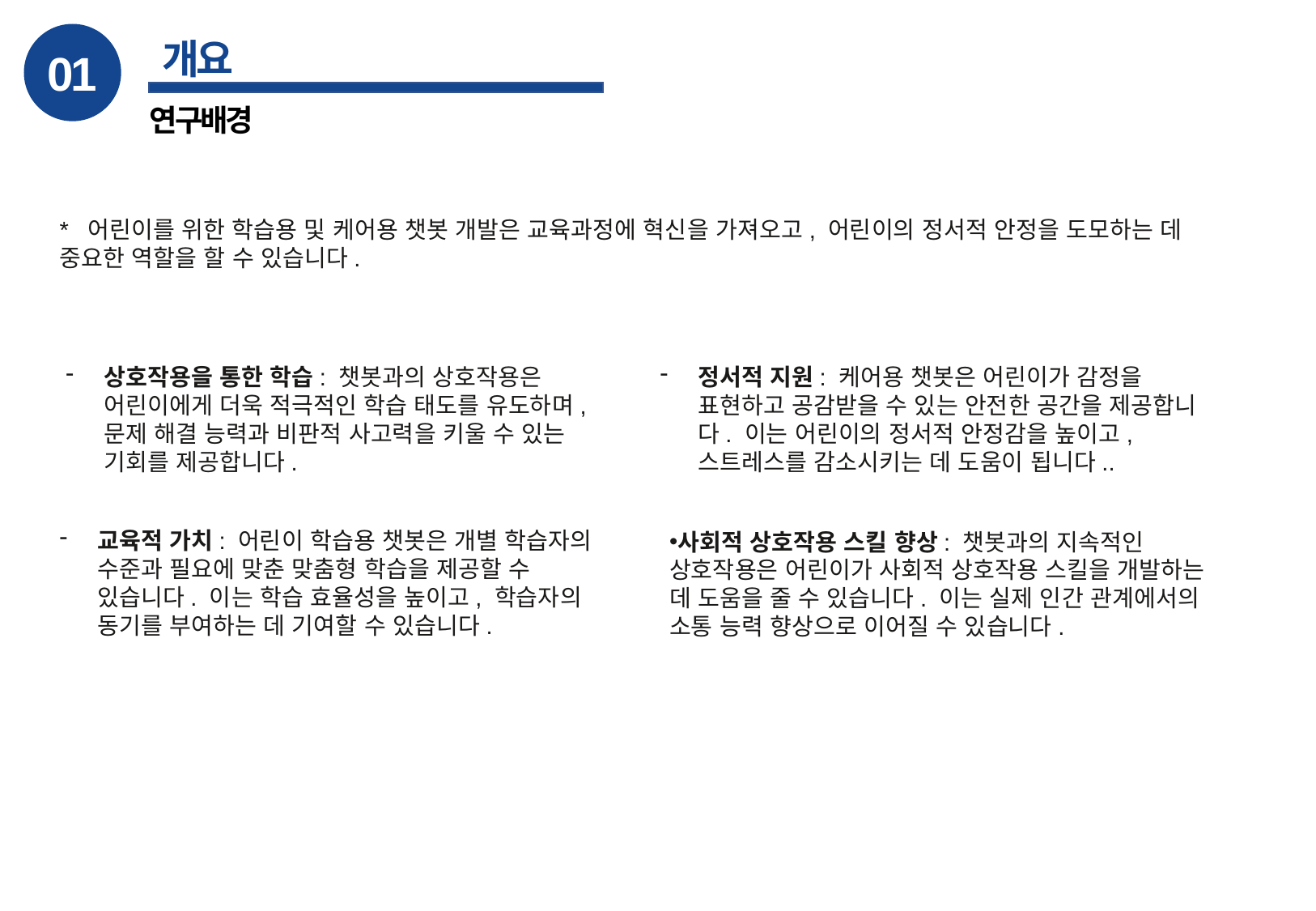

01
개요

연구배경

*  어린이를 위한 학습용 및 케어용 챗봇 개발은 교육과정에 혁신을 가져오고, 어린이의 정서적 안정을 도모하는 데 중요한 역할을 할 수 있습니다.

상호작용을 통한 학습: 챗봇과의 상호작용은 어린이에게 더욱 적극적인 학습 태도를 유도하며, 문제 해결 능력과 비판적 사고력을 키울 수 있는 기회를 제공합니다.

정서적 지원: 케어용 챗봇은 어린이가 감정을 표현하고 공감받을 수 있는 안전한 공간을 제공합니다. 이는 어린이의 정서적 안정감을 높이고, 스트레스를 감소시키는 데 도움이 됩니다..

교육적 가치: 어린이 학습용 챗봇은 개별 학습자의 수준과 필요에 맞춘 맞춤형 학습을 제공할 수 있습니다. 이는 학습 효율성을 높이고, 학습자의 동기를 부여하는 데 기여할 수 있습니다.

사회적 상호작용 스킬 향상: 챗봇과의 지속적인 상호작용은 어린이가 사회적 상호작용 스킬을 개발하는 데 도움을 줄 수 있습니다. 이는 실제 인간 관계에서의 소통 능력 향상으로 이어질 수 있습니다.